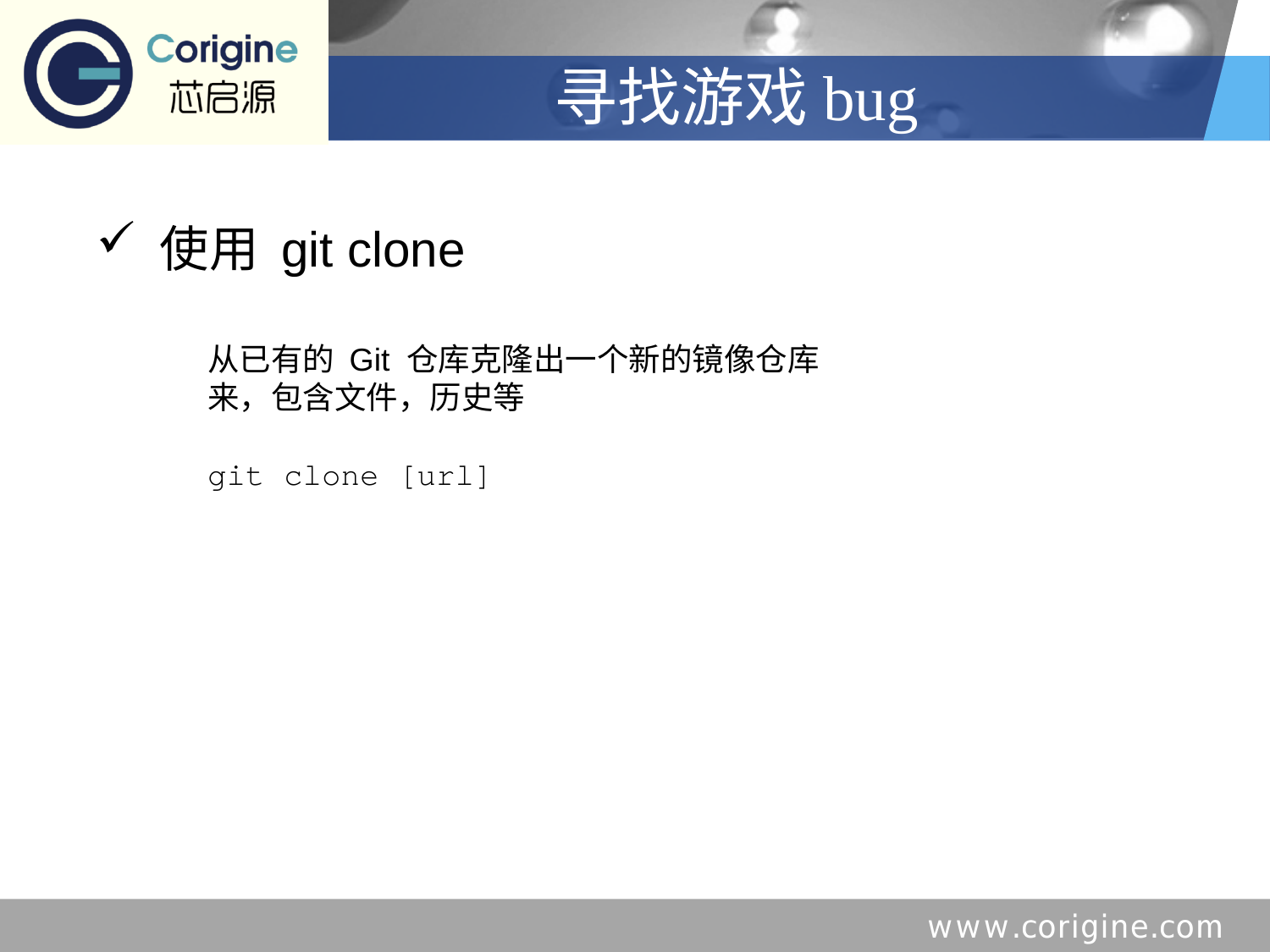

# 寻找游戏bug
 使用 git clone

从已有的 Git 仓库克隆出一个新的镜像仓库来，包含文件，历史等

git clone [url]